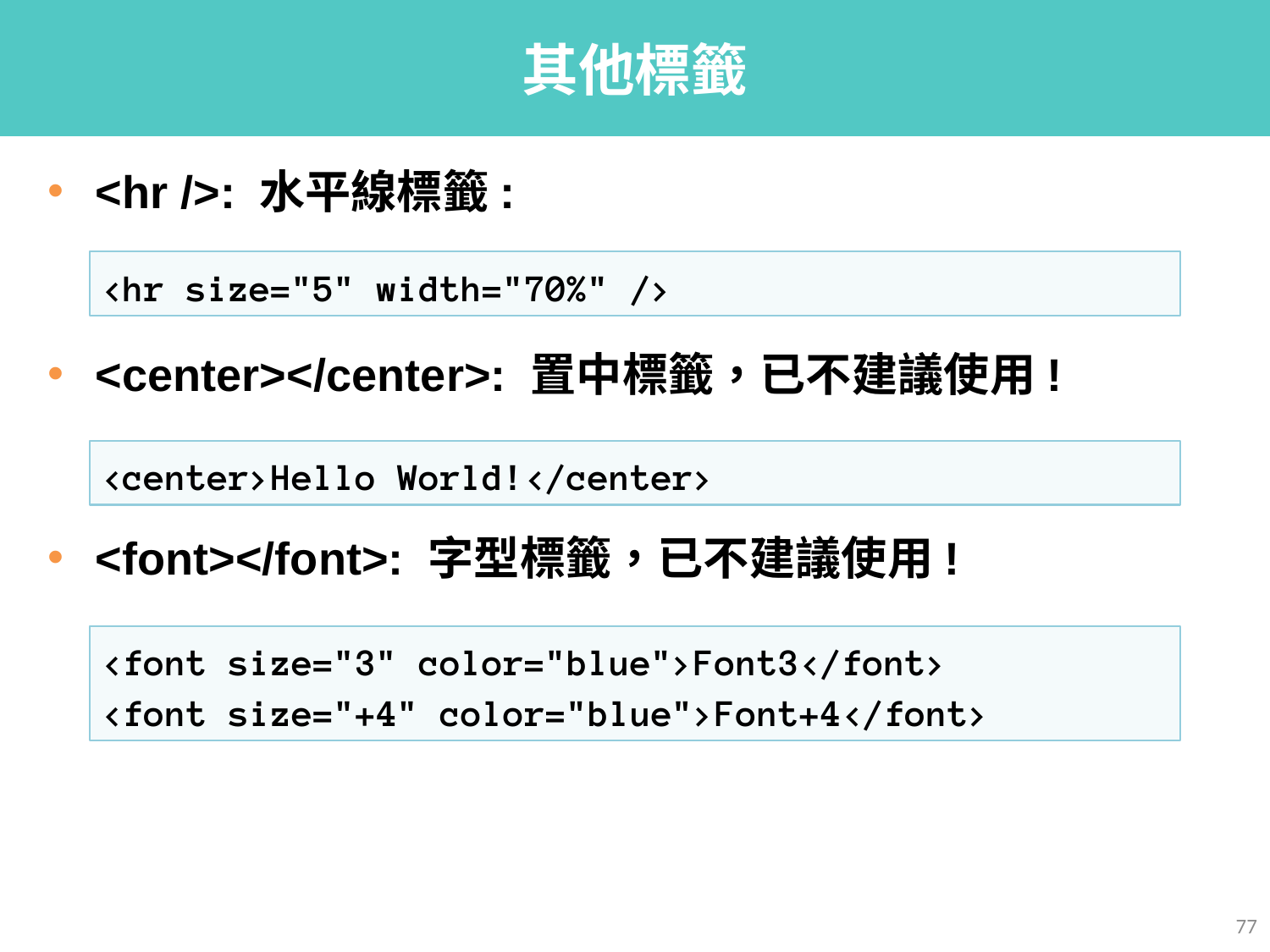

# 其他標籤
<hr />: 水平線標籤:

<center></center>: 置中標籤，已不建議使用!

<font></font>: 字型標籤，已不建議使用!

<hr size="5" width="70%" />
<center>Hello World!</center>
<font size="3" color="blue">Font3</font>
<font size="+4" color="blue">Font+4</font>
77